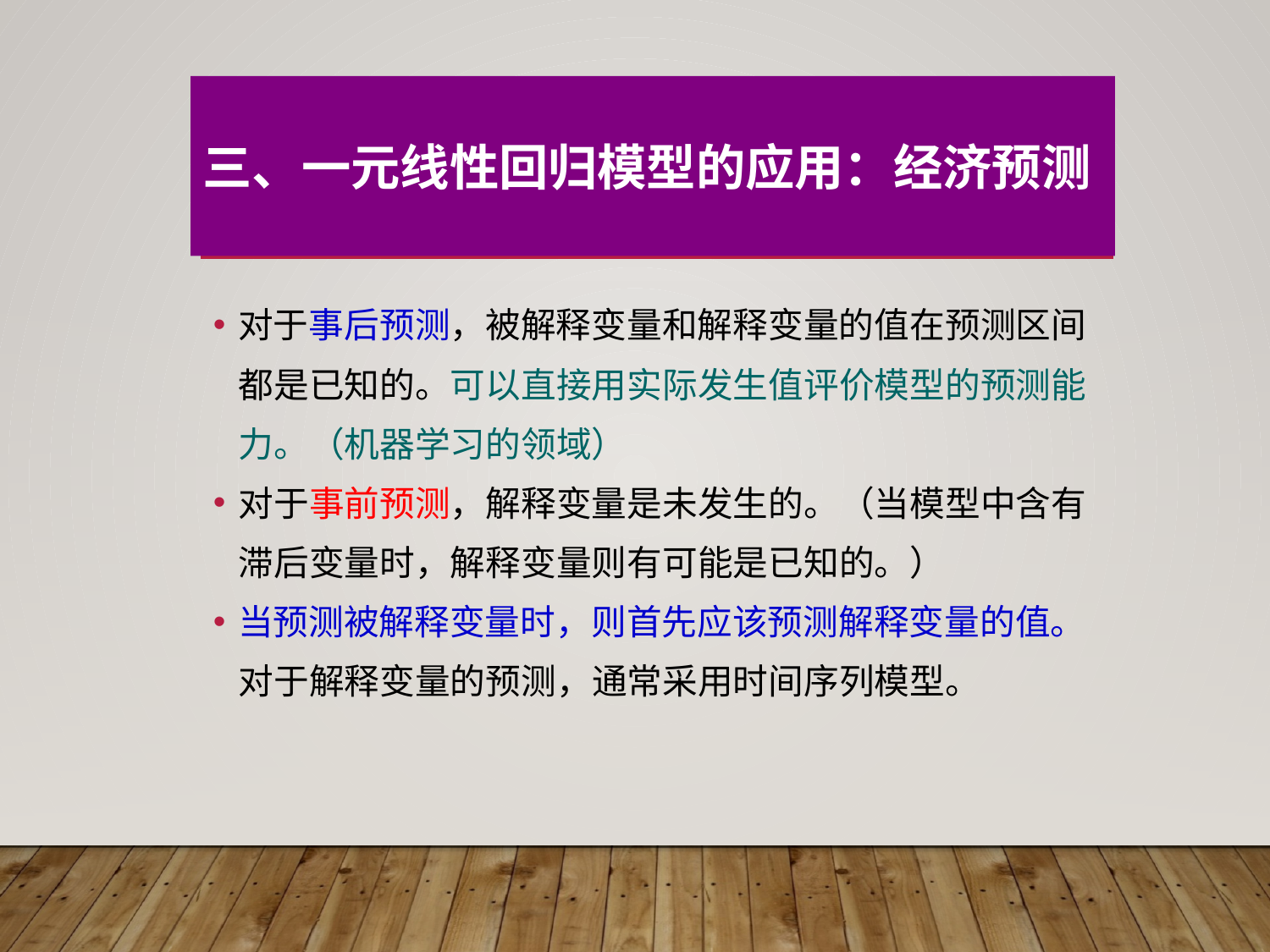

三、一元线性回归模型的应用：经济预测
#
对于事后预测，被解释变量和解释变量的值在预测区间都是已知的。可以直接用实际发生值评价模型的预测能力。（机器学习的领域）
对于事前预测，解释变量是未发生的。（当模型中含有滞后变量时，解释变量则有可能是已知的。）
当预测被解释变量时，则首先应该预测解释变量的值。对于解释变量的预测，通常采用时间序列模型。